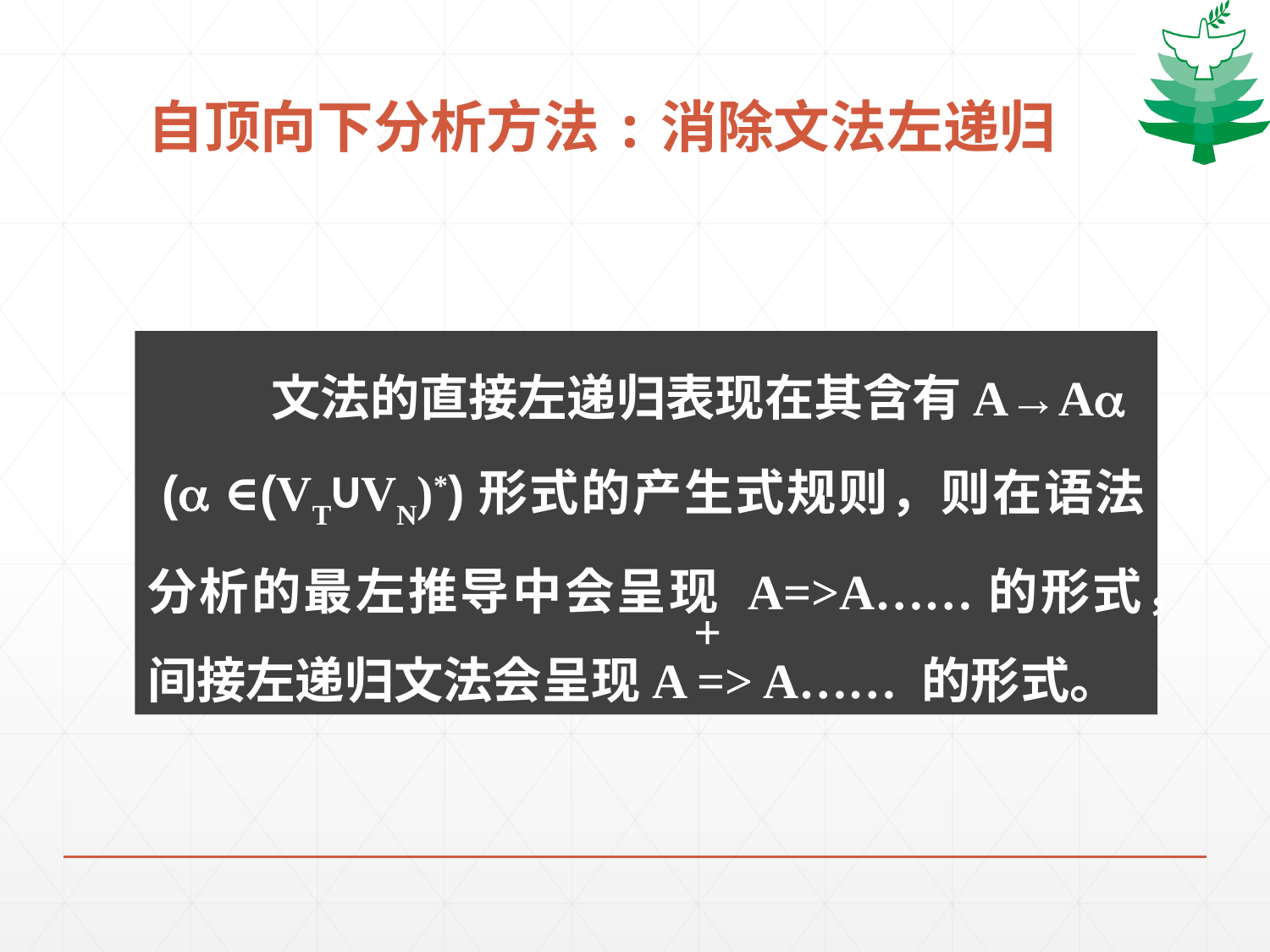

# 自顶向下分析方法:消除文法左递归

          文法的直接左递归表现在其含有A→Aα
 (α ∈(VT∪VN)*)形式的产生式规则，则在语法分析的最左推导中会呈现 A=>A……的形式，间接左递归文法会呈现A => A…… 的形式。
+